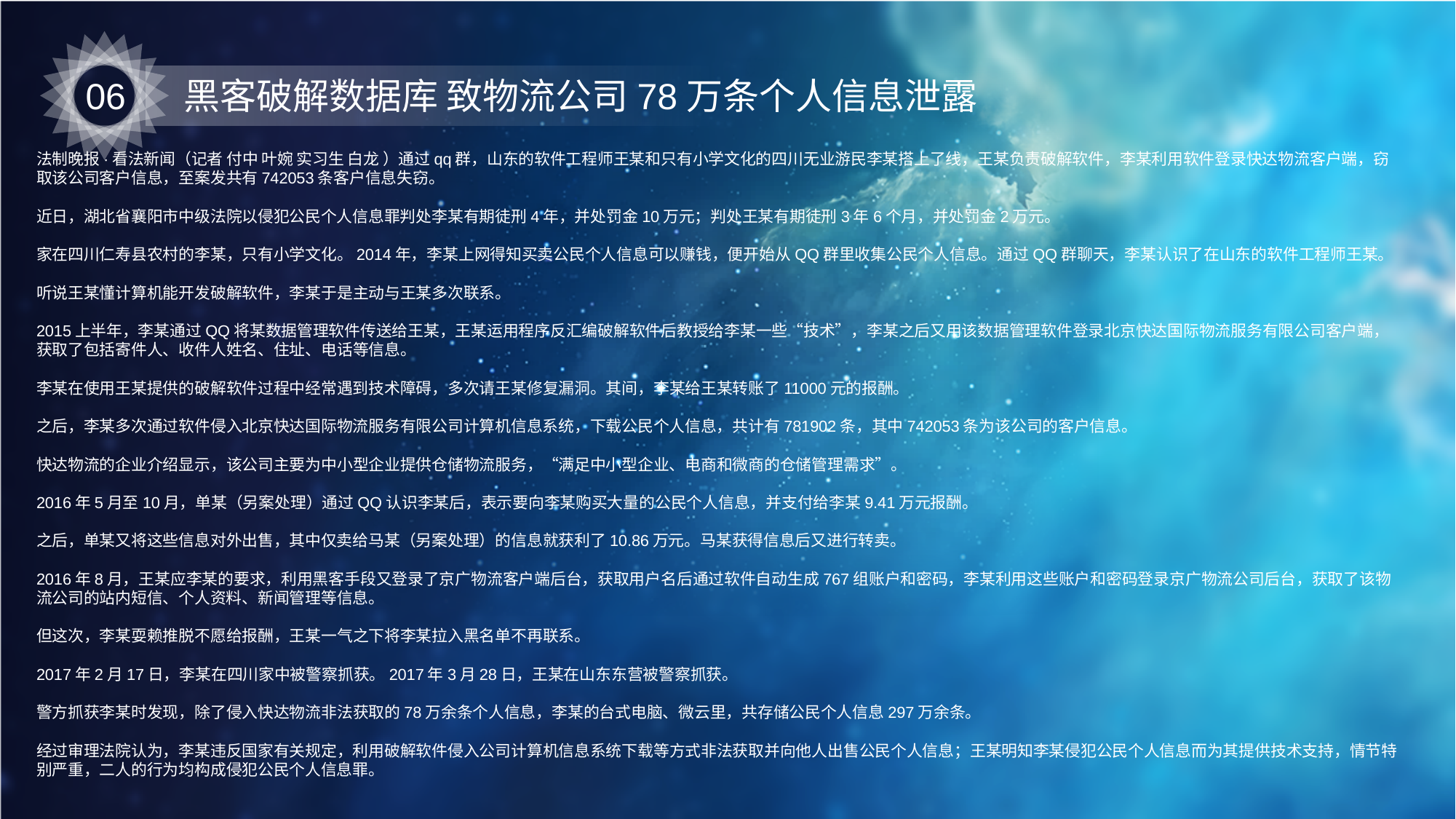

06
黑客破解数据库 致物流公司78万条个人信息泄露
法制晚报·看法新闻（记者 付中 叶婉 实习生 白龙 ）通过qq群，山东的软件工程师王某和只有小学文化的四川无业游民李某搭上了线，王某负责破解软件，李某利用软件登录快达物流客户端，窃取该公司客户信息，至案发共有742053条客户信息失窃。

近日，湖北省襄阳市中级法院以侵犯公民个人信息罪判处李某有期徒刑4年，并处罚金10万元；判处王某有期徒刑3年6个月，并处罚金2万元。

家在四川仁寿县农村的李某，只有小学文化。2014年，李某上网得知买卖公民个人信息可以赚钱，便开始从QQ群里收集公民个人信息。通过QQ群聊天，李某认识了在山东的软件工程师王某。

听说王某懂计算机能开发破解软件，李某于是主动与王某多次联系。

2015上半年，李某通过QQ将某数据管理软件传送给王某，王某运用程序反汇编破解软件后教授给李某一些“技术”，李某之后又用该数据管理软件登录北京快达国际物流服务有限公司客户端，获取了包括寄件人、收件人姓名、住址、电话等信息。

李某在使用王某提供的破解软件过程中经常遇到技术障碍，多次请王某修复漏洞。其间，李某给王某转账了11000元的报酬。

之后，李某多次通过软件侵入北京快达国际物流服务有限公司计算机信息系统，下载公民个人信息，共计有781902条，其中742053条为该公司的客户信息。

快达物流的企业介绍显示，该公司主要为中小型企业提供仓储物流服务，“满足中小型企业、电商和微商的仓储管理需求”。

2016年5月至10月，单某（另案处理）通过QQ认识李某后，表示要向李某购买大量的公民个人信息，并支付给李某9.41万元报酬。

之后，单某又将这些信息对外出售，其中仅卖给马某（另案处理）的信息就获利了10.86万元。马某获得信息后又进行转卖。

2016年8月，王某应李某的要求，利用黑客手段又登录了京广物流客户端后台，获取用户名后通过软件自动生成767组账户和密码，李某利用这些账户和密码登录京广物流公司后台，获取了该物流公司的站内短信、个人资料、新闻管理等信息。

但这次，李某耍赖推脱不愿给报酬，王某一气之下将李某拉入黑名单不再联系。

2017年2月17日，李某在四川家中被警察抓获。2017年3月28日，王某在山东东营被警察抓获。

警方抓获李某时发现，除了侵入快达物流非法获取的78万余条个人信息，李某的台式电脑、微云里，共存储公民个人信息297万余条。

经过审理法院认为，李某违反国家有关规定，利用破解软件侵入公司计算机信息系统下载等方式非法获取并向他人出售公民个人信息；王某明知李某侵犯公民个人信息而为其提供技术支持，情节特别严重，二人的行为均构成侵犯公民个人信息罪。